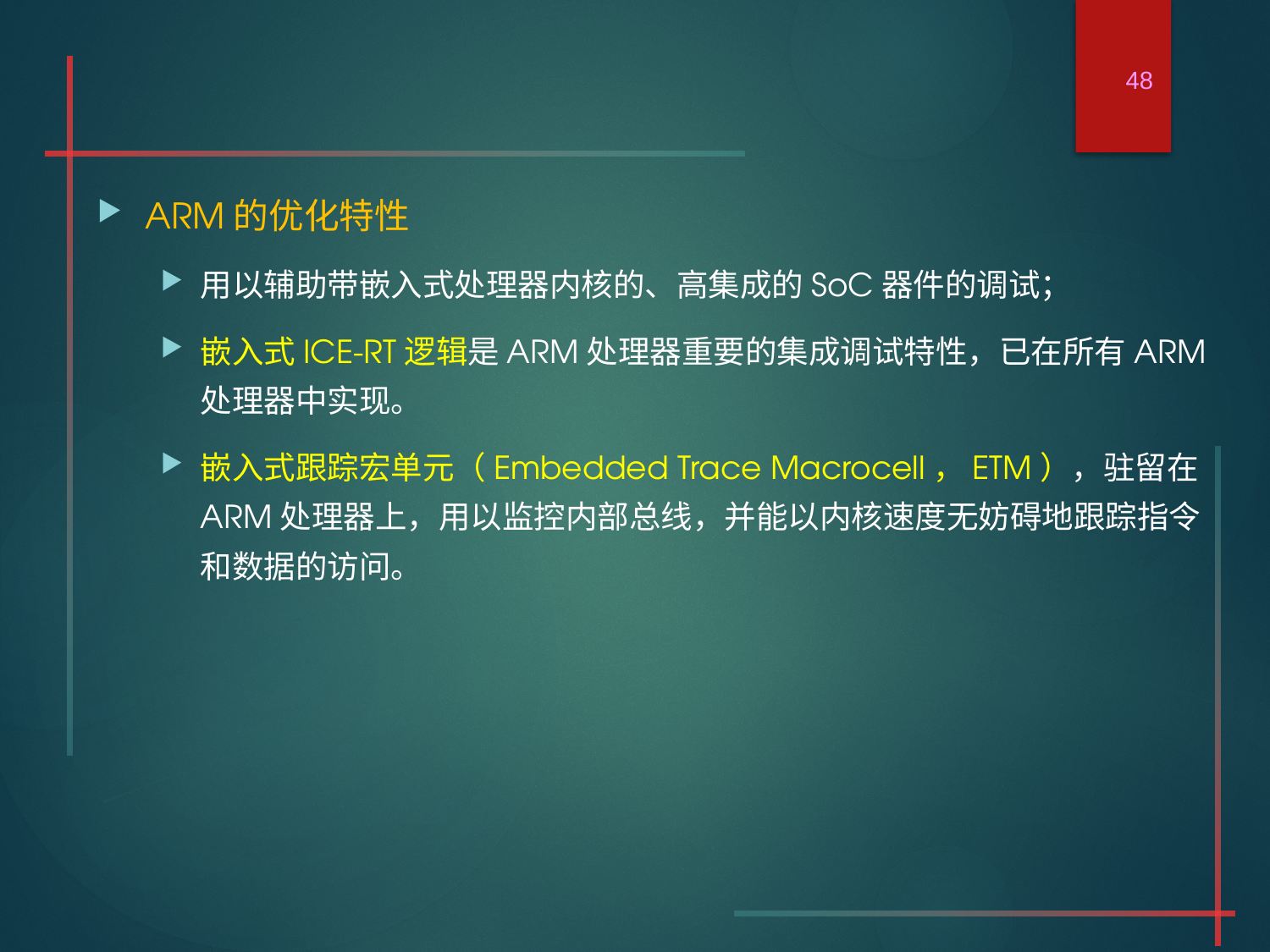

48
#
ARM的优化特性
用以辅助带嵌入式处理器内核的、高集成的SoC器件的调试；
嵌入式ICE-RT逻辑是ARM处理器重要的集成调试特性，已在所有ARM处理器中实现。
嵌入式跟踪宏单元（Embedded Trace Macrocell，ETM），驻留在ARM处理器上，用以监控内部总线，并能以内核速度无妨碍地跟踪指令和数据的访问。